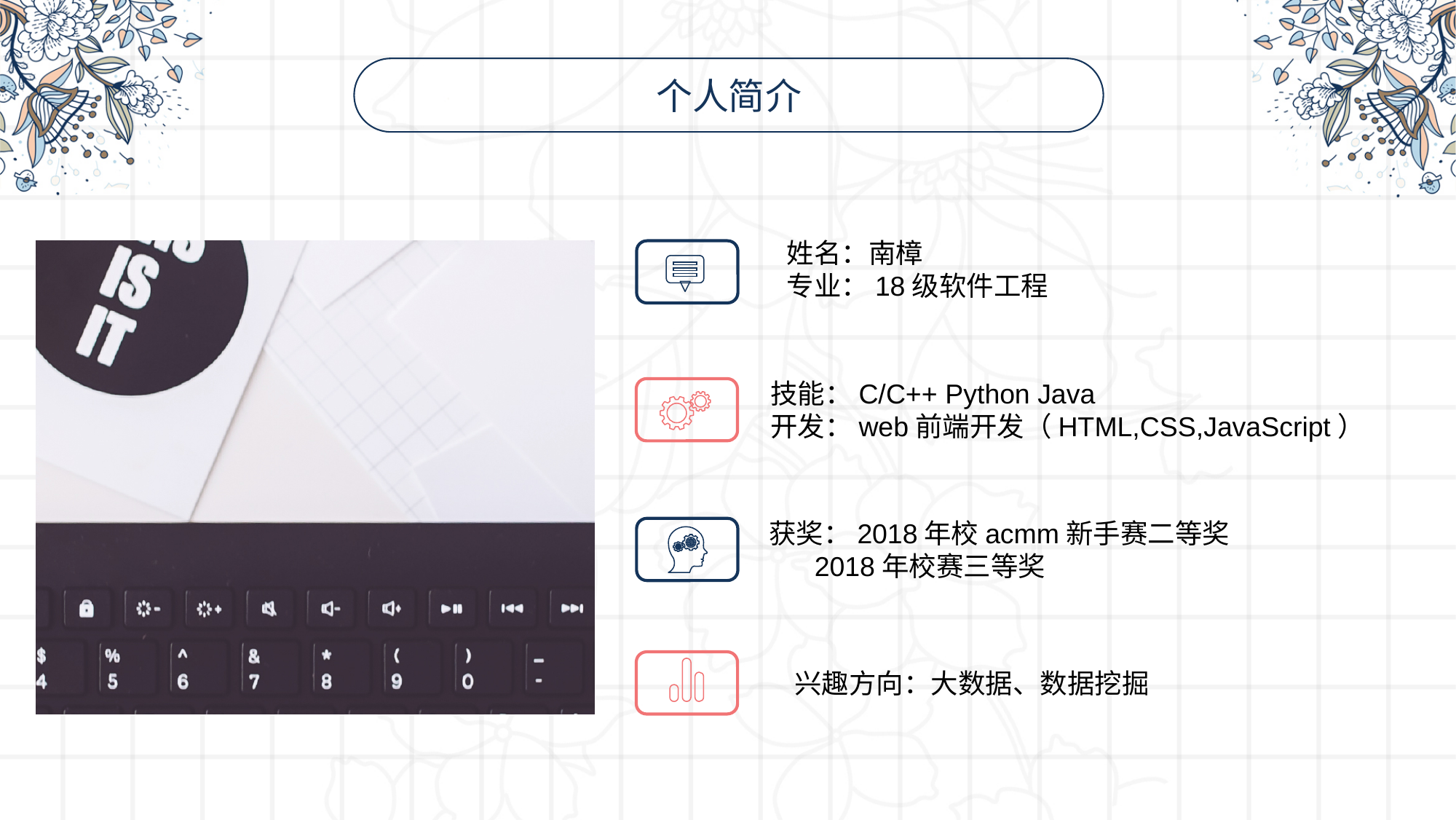

个人简介
姓名：南樟
专业：18级软件工程

技能：C/C++ Python Java
开发：web前端开发（HTML,CSS,JavaScript）

获奖：2018年校acmm新手赛二等奖
      2018年校赛三等奖

兴趣方向：大数据、数据挖掘